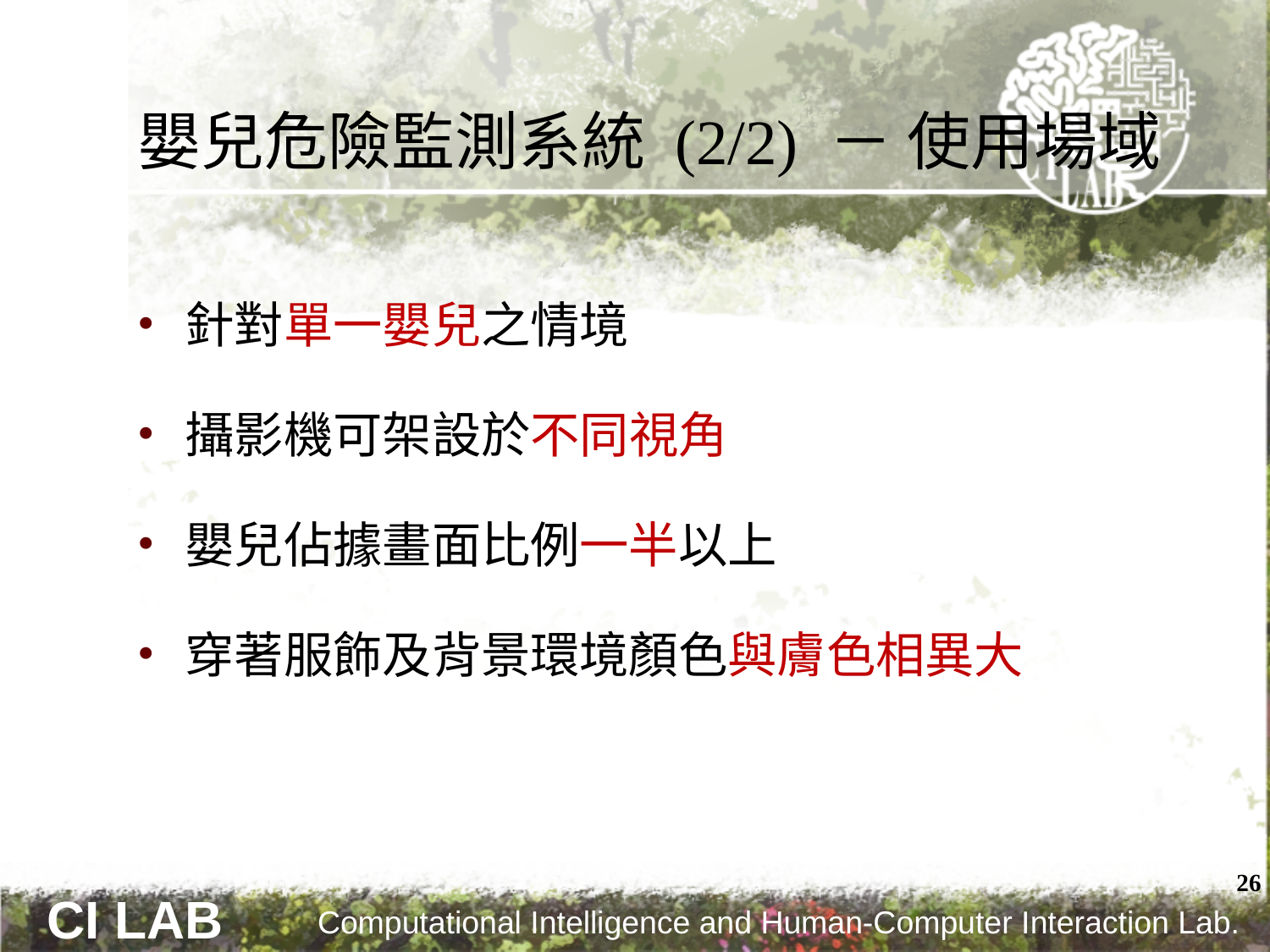

# 嬰兒危險監測系統 (2/2) － 使用場域
針對單一嬰兒之情境
攝影機可架設於不同視角
嬰兒佔據畫面比例一半以上
穿著服飾及背景環境顏色與膚色相異大
26